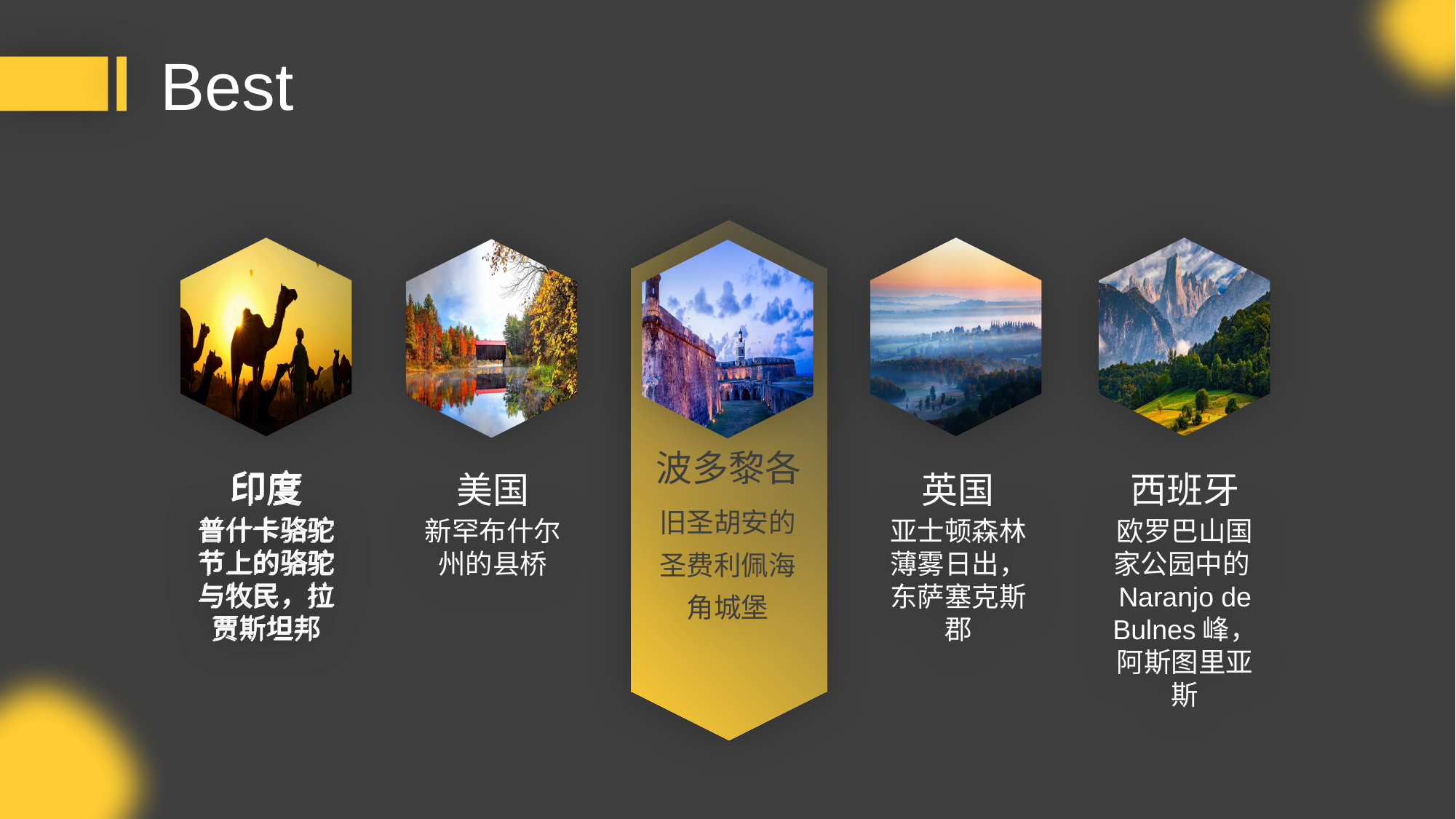

Best

波多黎各
印度
印度
美国
英国
西班牙
旧圣胡安的圣费利佩海角城堡
普什卡骆驼节上的骆驼与牧民，拉贾斯坦邦
普什卡骆驼节上的骆驼与牧民，拉贾斯坦邦
新罕布什尔州的县桥
亚士顿森林薄雾日出，东萨塞克斯郡
欧罗巴山国家公园中的Naranjo de Bulnes峰，阿斯图里亚斯